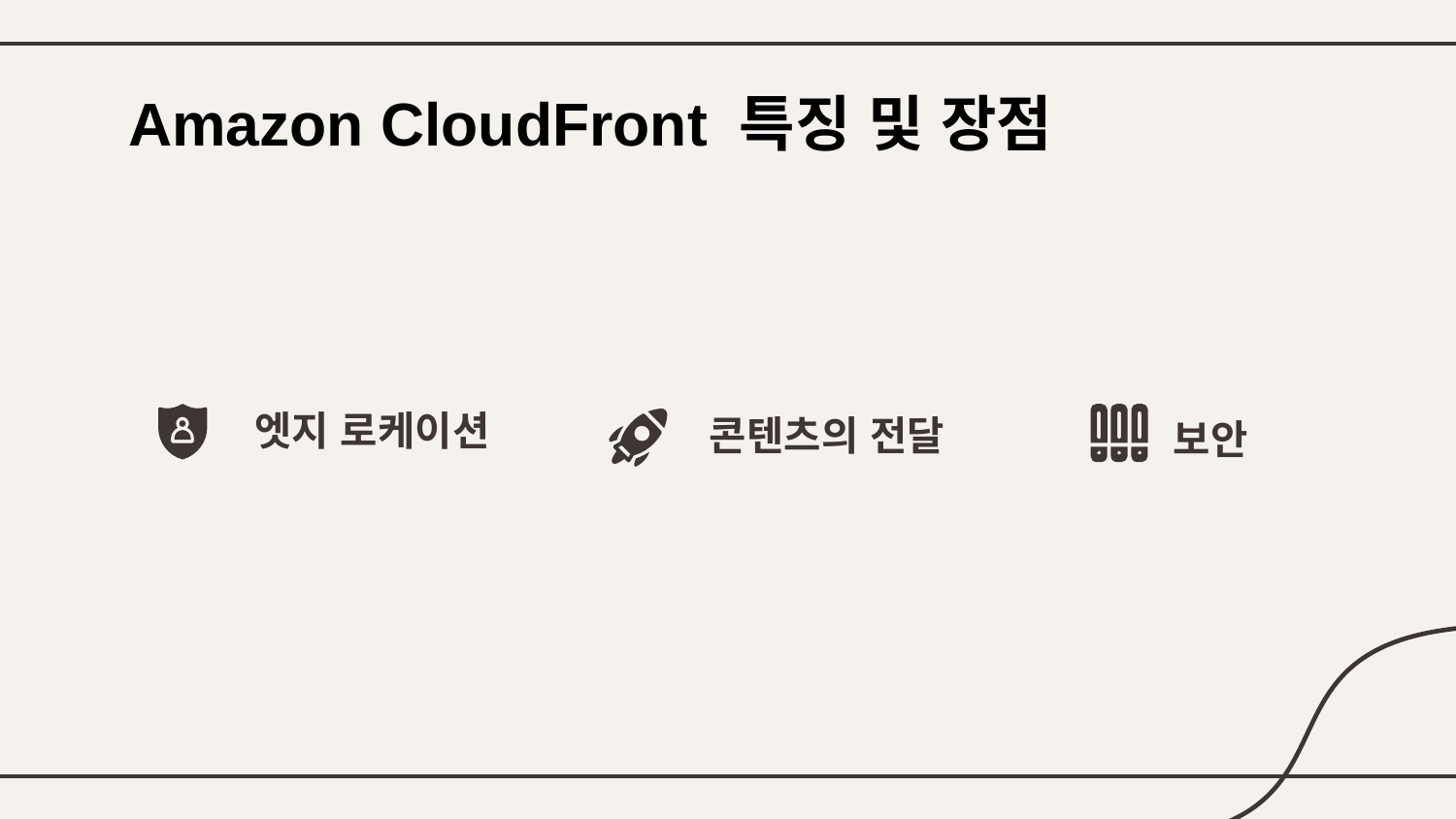

# Amazon CloudFront 특징 및 장점
엣지 로케이션
콘텐츠의 전달

보안